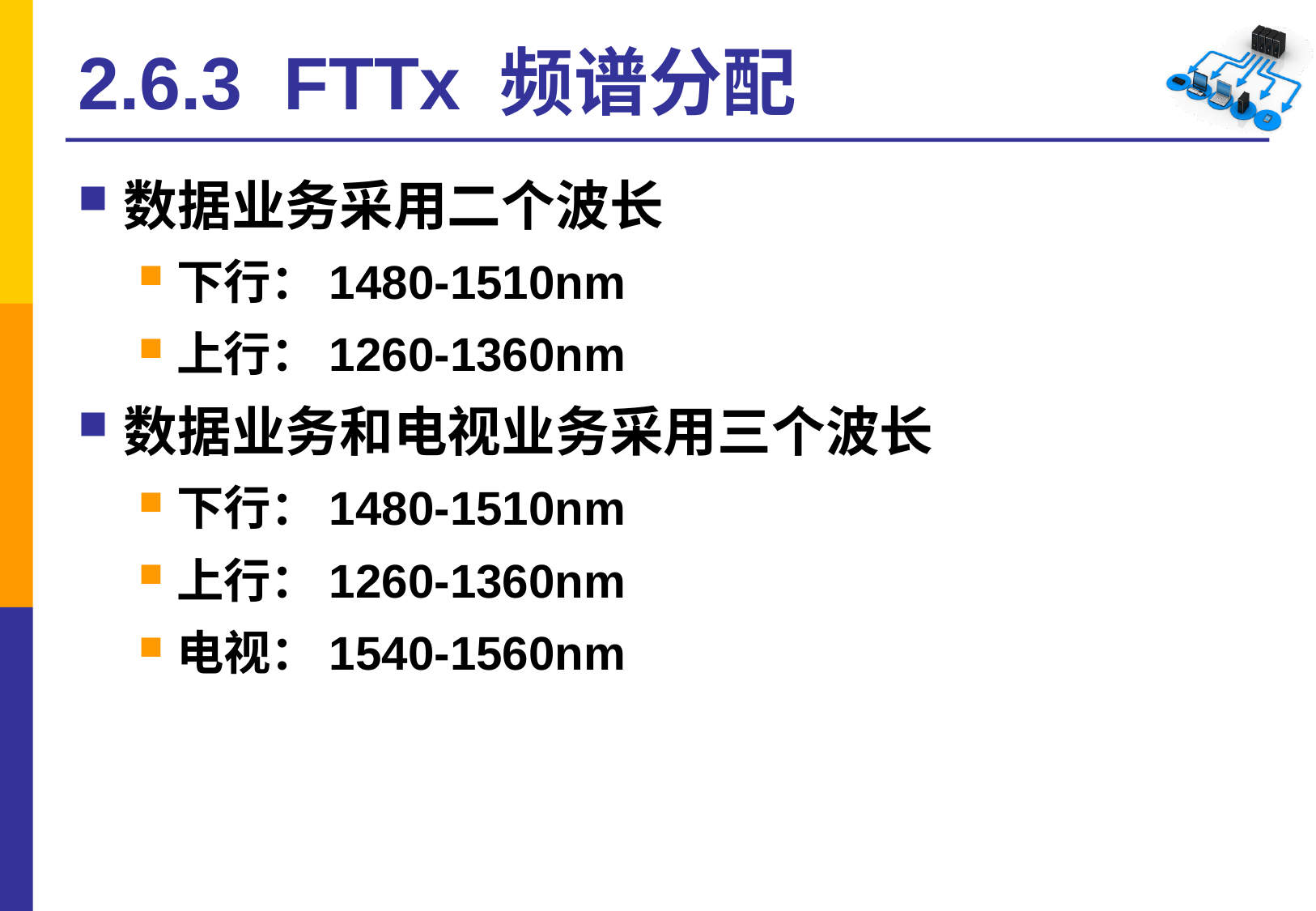

# 2.6.3  FTTx 频谱分配
数据业务采用二个波长
下行：1480-1510nm
上行：1260-1360nm
数据业务和电视业务采用三个波长
下行：1480-1510nm
上行：1260-1360nm
电视：1540-1560nm